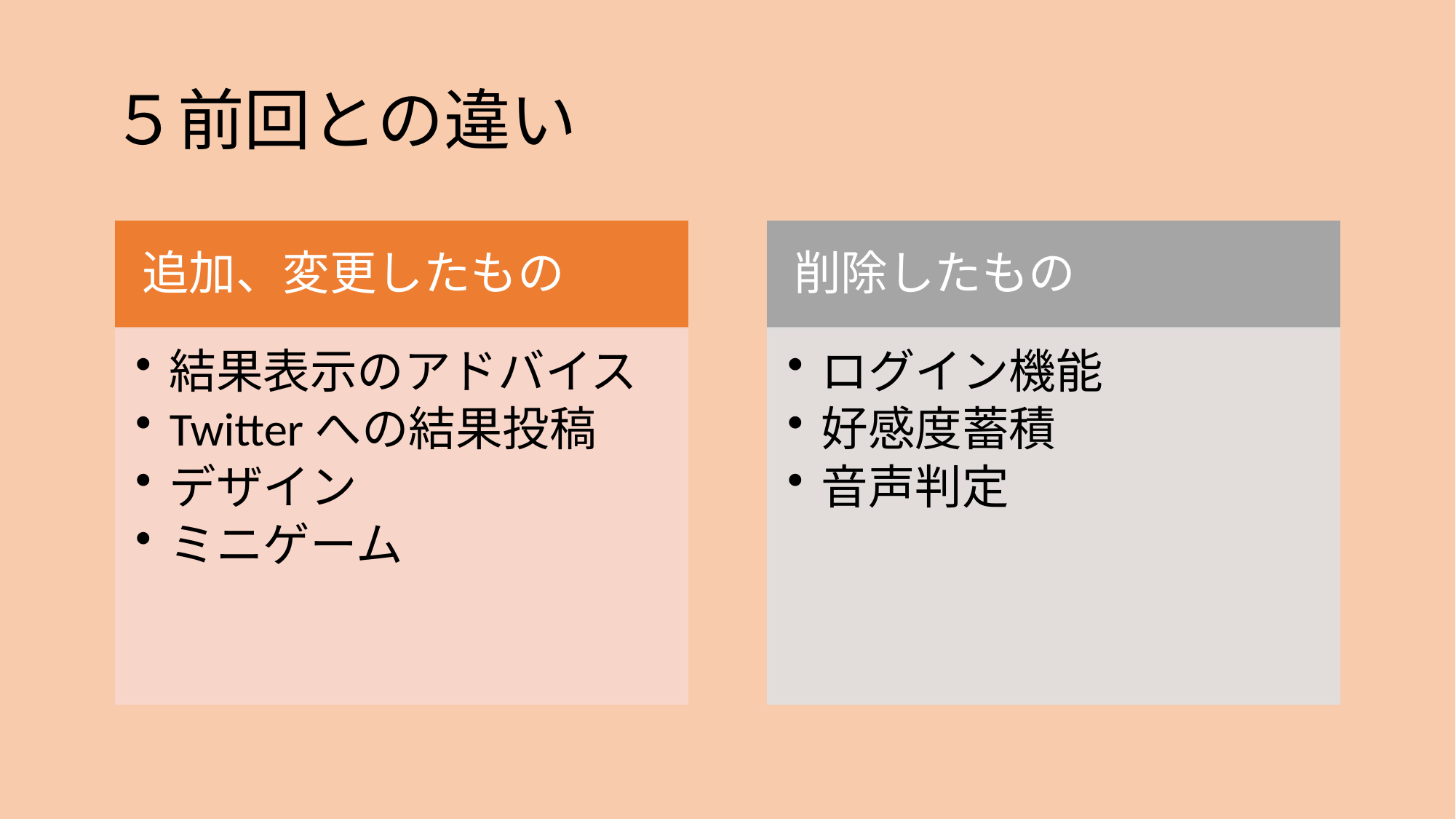

# ５前回との違い
追加、変更したもの
結果表示のアドバイス
Twitterへの結果投稿
デザイン
ミニゲーム
削除したもの
ログイン機能
好感度蓄積
音声判定